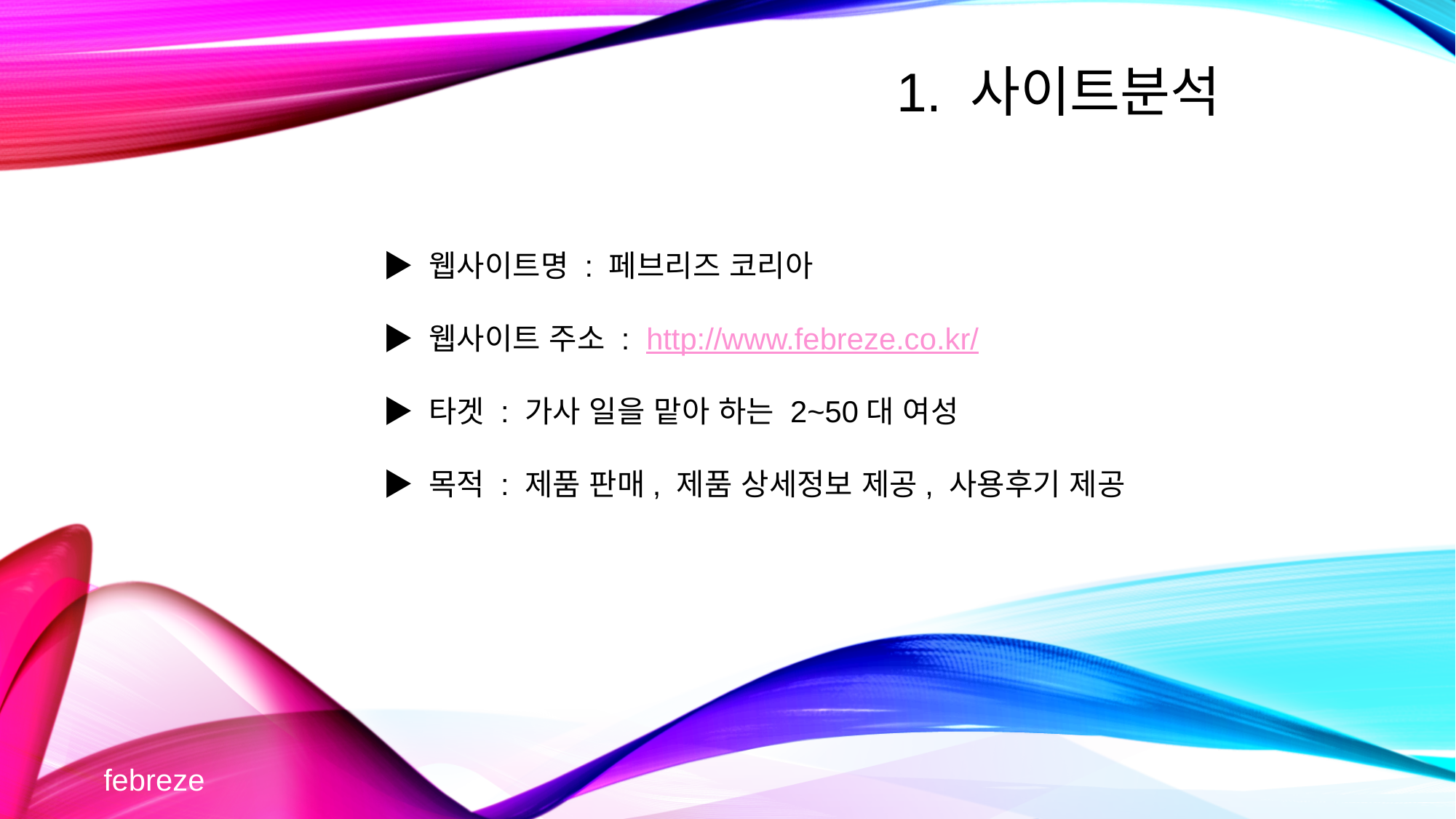

1. 사이트분석
▶ 웹사이트명 : 페브리즈 코리아
▶ 웹사이트 주소 :  http://www.febreze.co.kr/
▶ 타겟 : 가사 일을 맡아 하는 2~50대 여성
▶ 목적 : 제품 판매, 제품 상세정보 제공, 사용후기 제공
febreze